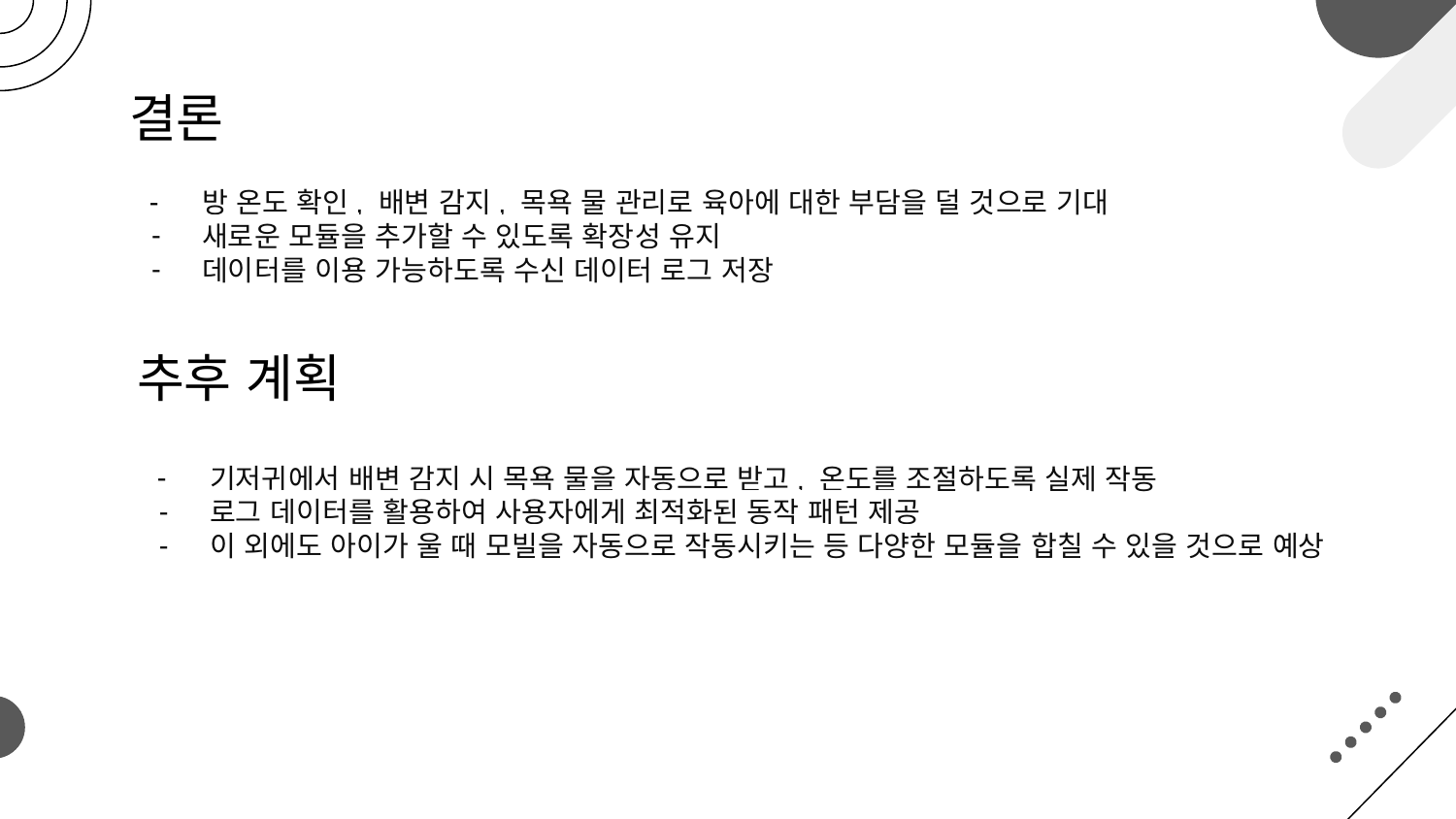

# 결론
방 온도 확인, 배변 감지, 목욕 물 관리로 육아에 대한 부담을 덜 것으로 기대
새로운 모듈을 추가할 수 있도록 확장성 유지
데이터를 이용 가능하도록 수신 데이터 로그 저장
추후 계획
기저귀에서 배변 감지 시 목욕 물을 자동으로 받고, 온도를 조절하도록 실제 작동
로그 데이터를 활용하여 사용자에게 최적화된 동작 패턴 제공
이 외에도 아이가 울 때 모빌을 자동으로 작동시키는 등 다양한 모듈을 합칠 수 있을 것으로 예상